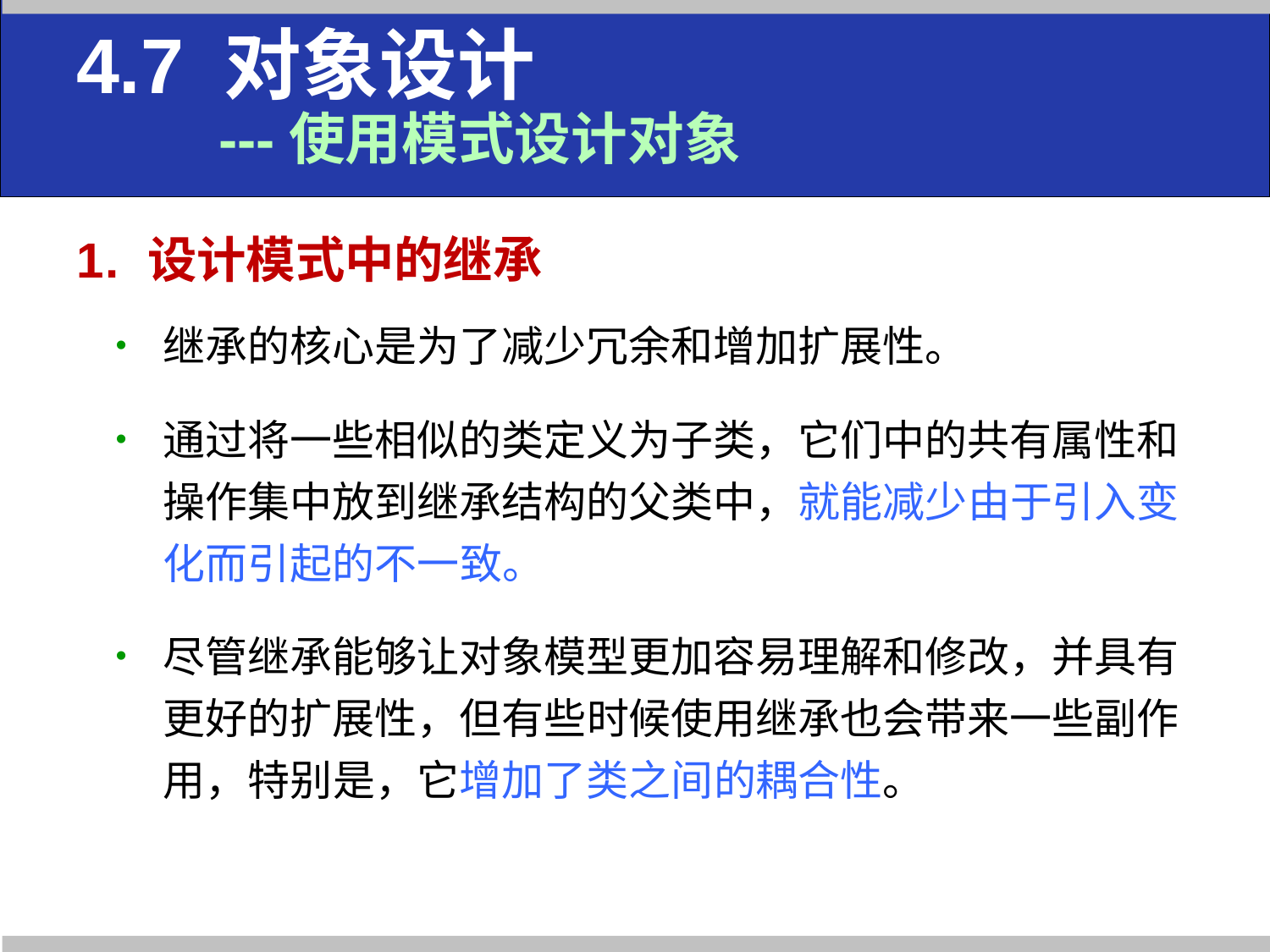

4.7 对象设计
          ---使用模式设计对象
设计模式中的继承
继承的核心是为了减少冗余和增加扩展性。
通过将一些相似的类定义为子类，它们中的共有属性和操作集中放到继承结构的父类中，就能减少由于引入变化而引起的不一致。
尽管继承能够让对象模型更加容易理解和修改，并具有更好的扩展性，但有些时候使用继承也会带来一些副作用，特别是，它增加了类之间的耦合性。
624